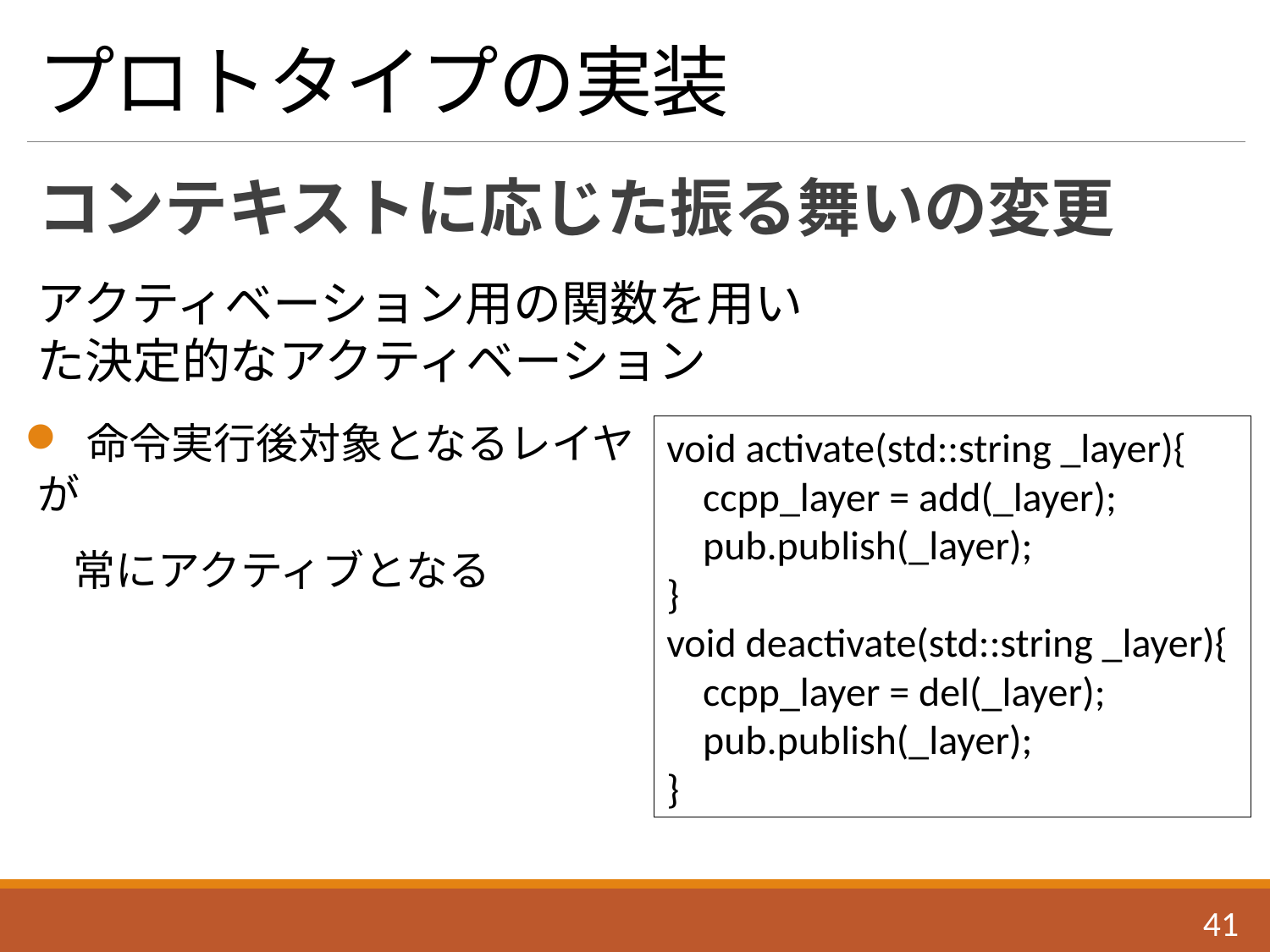

# プロトタイプの実装
コンテキストに応じた振る舞いの変更
アクティベーション用の関数を用いた決定的なアクティベーション
 命令実行後対象となるレイヤが
    常にアクティブとなる

void activate(std::string _layer){
    ccpp_layer = add(_layer);
    pub.publish(_layer);
}
void deactivate(std::string _layer){
    ccpp_layer = del(_layer);
    pub.publish(_layer);
}
41